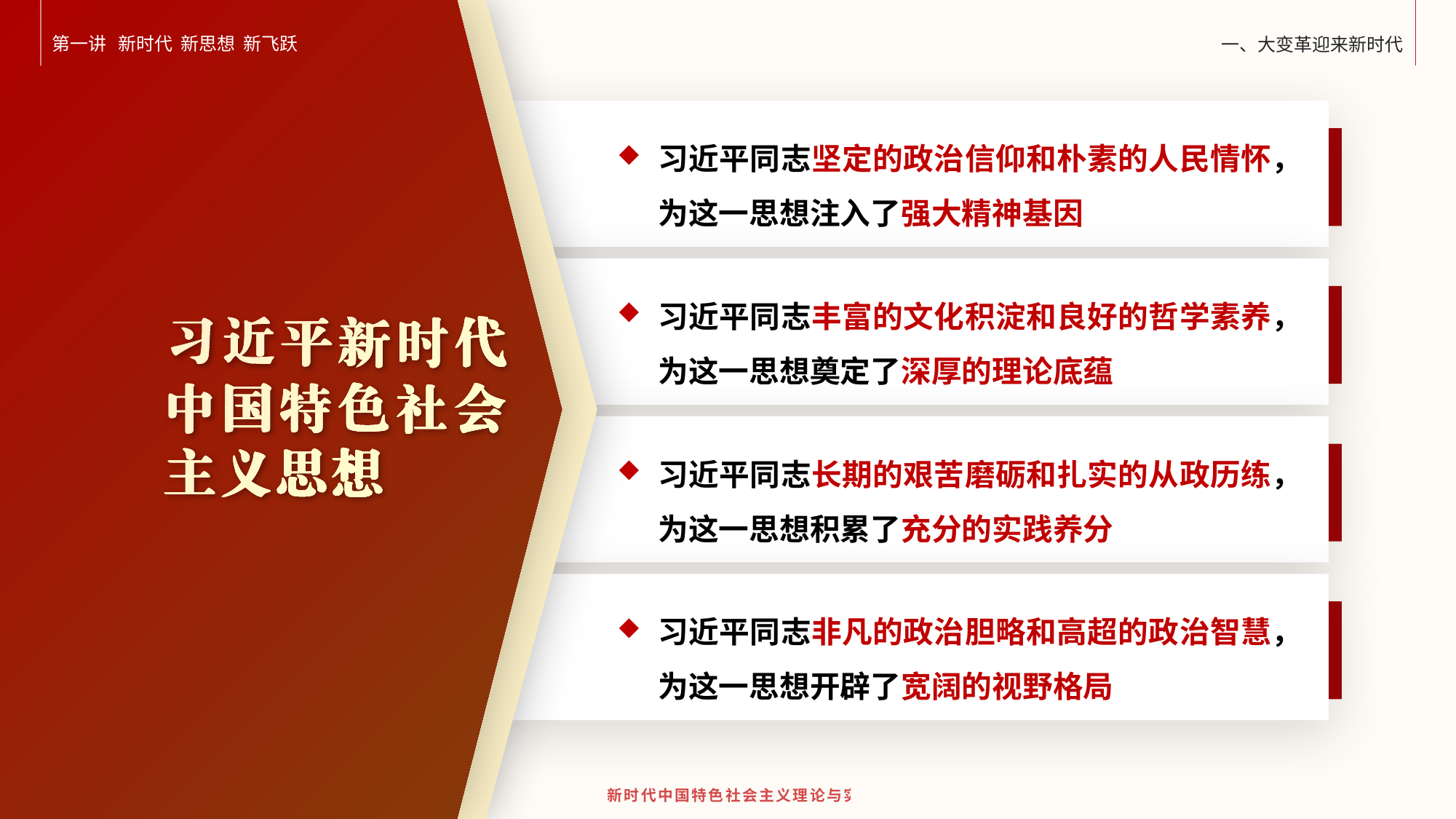

第一讲   新时代  新思想  新飞跃

习近平同志坚定的政治信仰和朴素的人民情怀，为这一思想注入了强大精神基因

习近平同志丰富的文化积淀和良好的哲学素养，为这一思想奠定了深厚的理论底蕴

习近平同志长期的艰苦磨砺和扎实的从政历练，为这一思想积累了充分的实践养分

习近平同志非凡的政治胆略和高超的政治智慧，为这一思想开辟了宽阔的视野格局